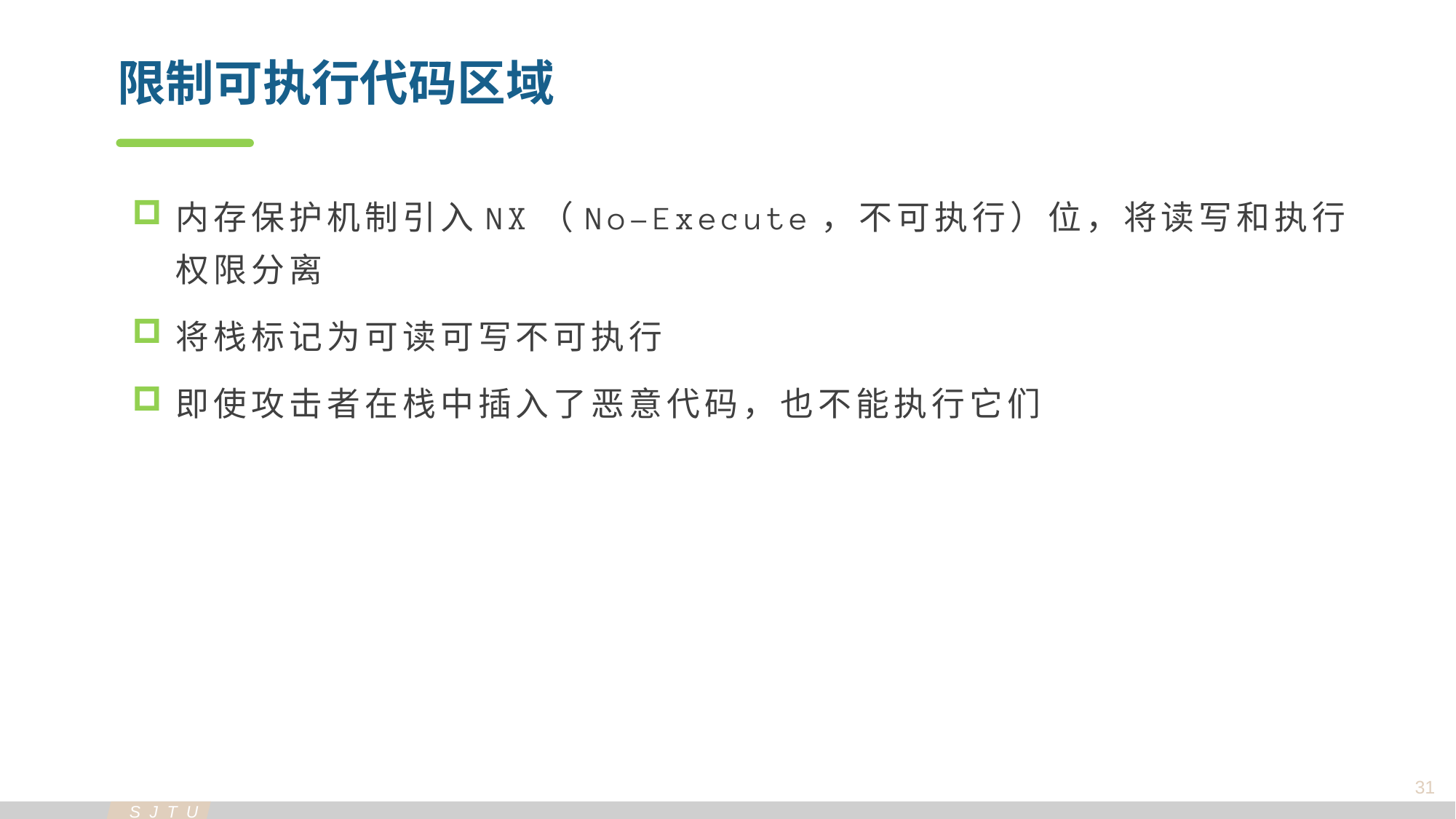

限制可执行代码区域
内存保护机制引入NX（No-Execute，不可执行）位，将读写和执行权限分离
将栈标记为可读可写不可执行
即使攻击者在栈中插入了恶意代码，也不能执行它们
31